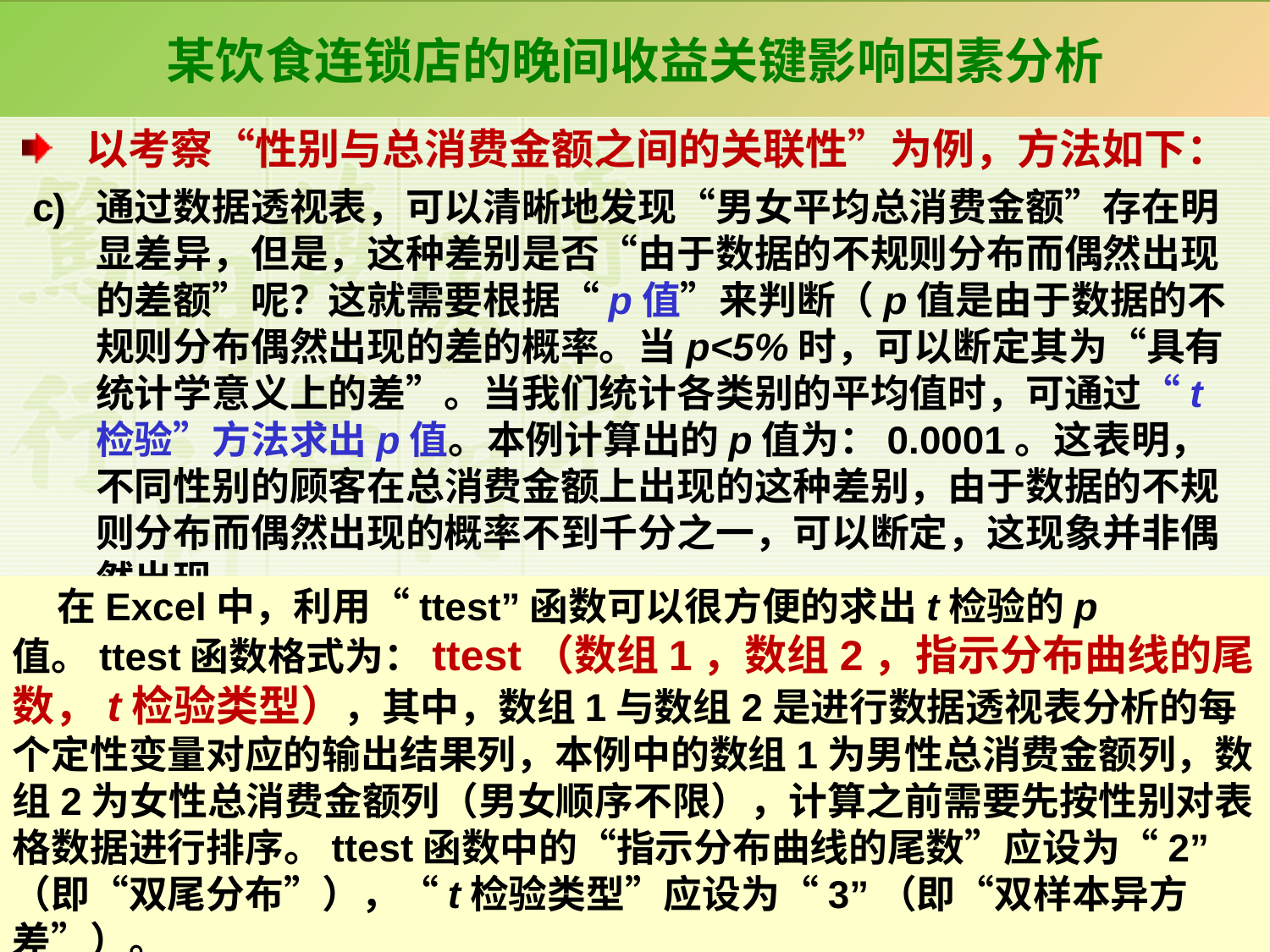

某饮食连锁店的晚间收益关键影响因素分析
以考察“性别与总消费金额之间的关联性”为例，方法如下：
通过数据透视表，可以清晰地发现“男女平均总消费金额”存在明显差异，但是，这种差别是否“由于数据的不规则分布而偶然出现的差额”呢？这就需要根据“p值”来判断（p值是由于数据的不规则分布偶然出现的差的概率。当p<5%时，可以断定其为“具有统计学意义上的差”。当我们统计各类别的平均值时，可通过“t检验”方法求出p值。本例计算出的p值为：0.0001。这表明，不同性别的顾客在总消费金额上出现的这种差别，由于数据的不规则分布而偶然出现的概率不到千分之一，可以断定，这现象并非偶然出现。
    在Excel中，利用“ttest”函数可以很方便的求出t检验的p值。ttest函数格式为：ttest（数组1，数组2，指示分布曲线的尾数，t检验类型），其中，数组1与数组2是进行数据透视表分析的每个定性变量对应的输出结果列，本例中的数组1为男性总消费金额列，数组2为女性总消费金额列（男女顺序不限），计算之前需要先按性别对表格数据进行排序。ttest函数中的“指示分布曲线的尾数”应设为“2”（即“双尾分布”），“t检验类型”应设为“3”（即“双样本异方差”）。

130